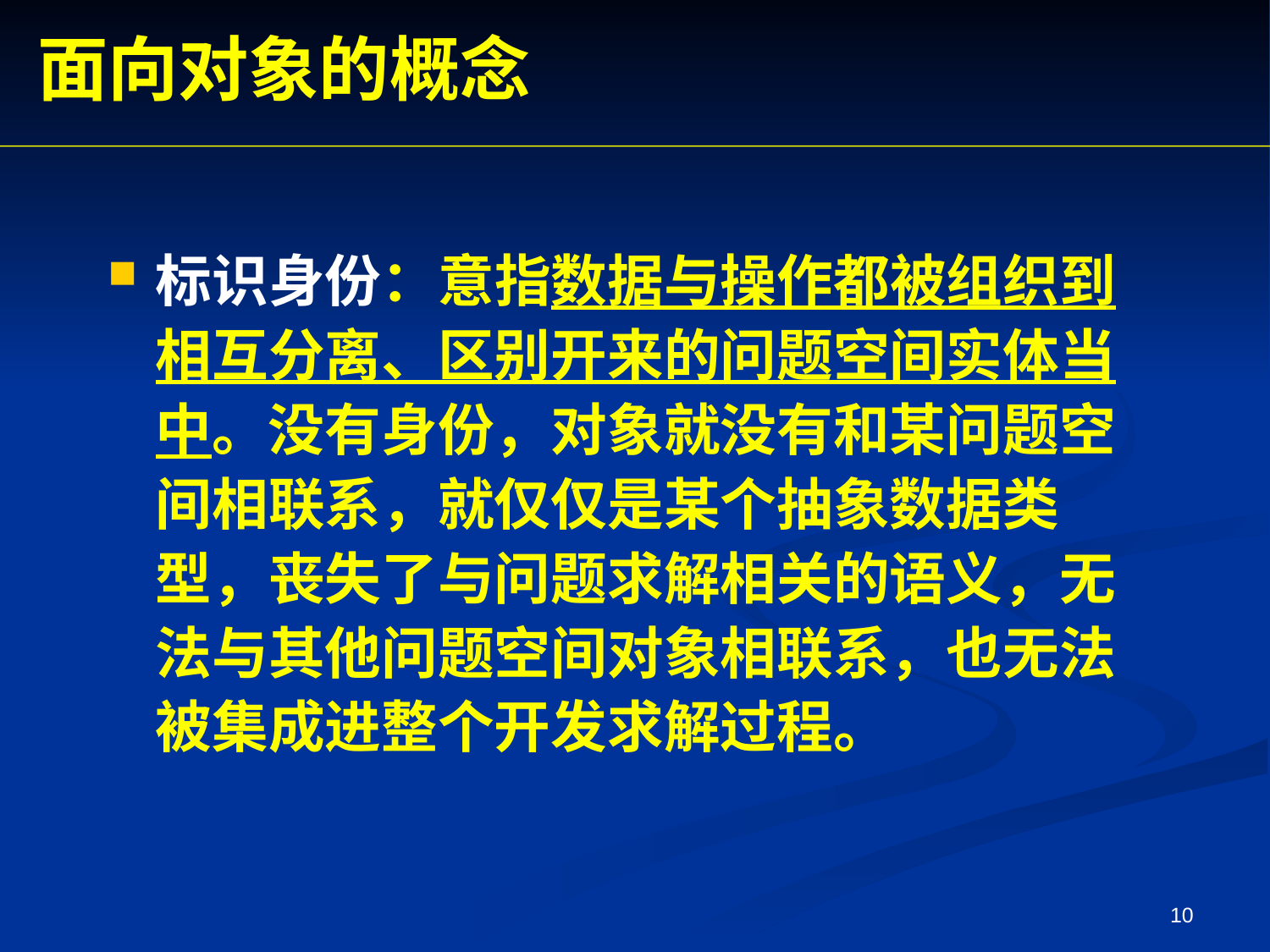

面向对象的概念

标识身份：意指数据与操作都被组织到相互分离、区别开来的问题空间实体当中。没有身份，对象就没有和某问题空间相联系，就仅仅是某个抽象数据类型，丧失了与问题求解相关的语义，无法与其他问题空间对象相联系，也无法被集成进整个开发求解过程。
10